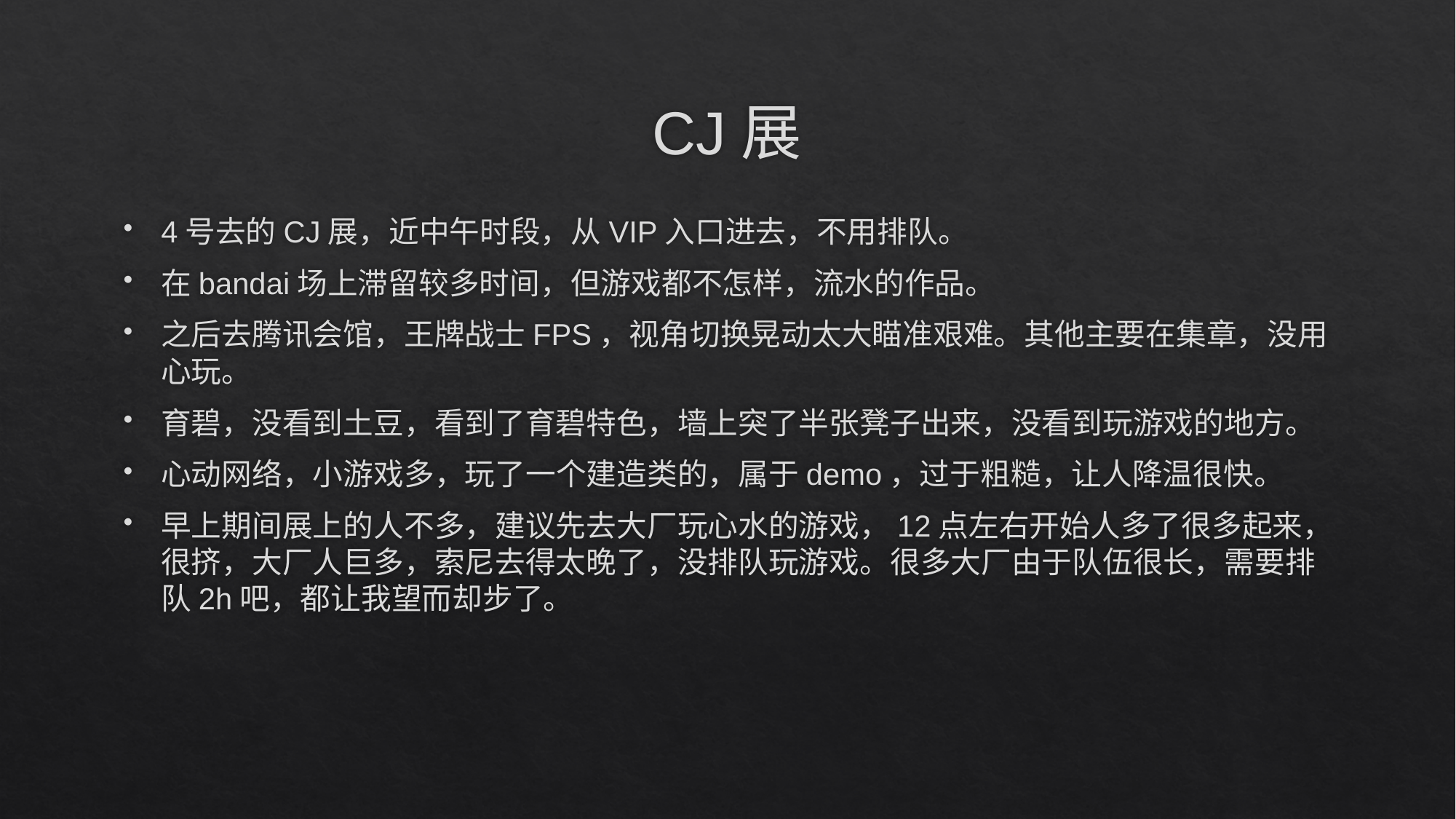

# CJ展
4号去的CJ展，近中午时段，从VIP入口进去，不用排队。
在bandai场上滞留较多时间，但游戏都不怎样，流水的作品。
之后去腾讯会馆，王牌战士FPS，视角切换晃动太大瞄准艰难。其他主要在集章，没用心玩。
育碧，没看到土豆，看到了育碧特色，墙上突了半张凳子出来，没看到玩游戏的地方。
心动网络，小游戏多，玩了一个建造类的，属于demo，过于粗糙，让人降温很快。
早上期间展上的人不多，建议先去大厂玩心水的游戏，12点左右开始人多了很多起来，很挤，大厂人巨多，索尼去得太晚了，没排队玩游戏。很多大厂由于队伍很长，需要排队2h吧，都让我望而却步了。